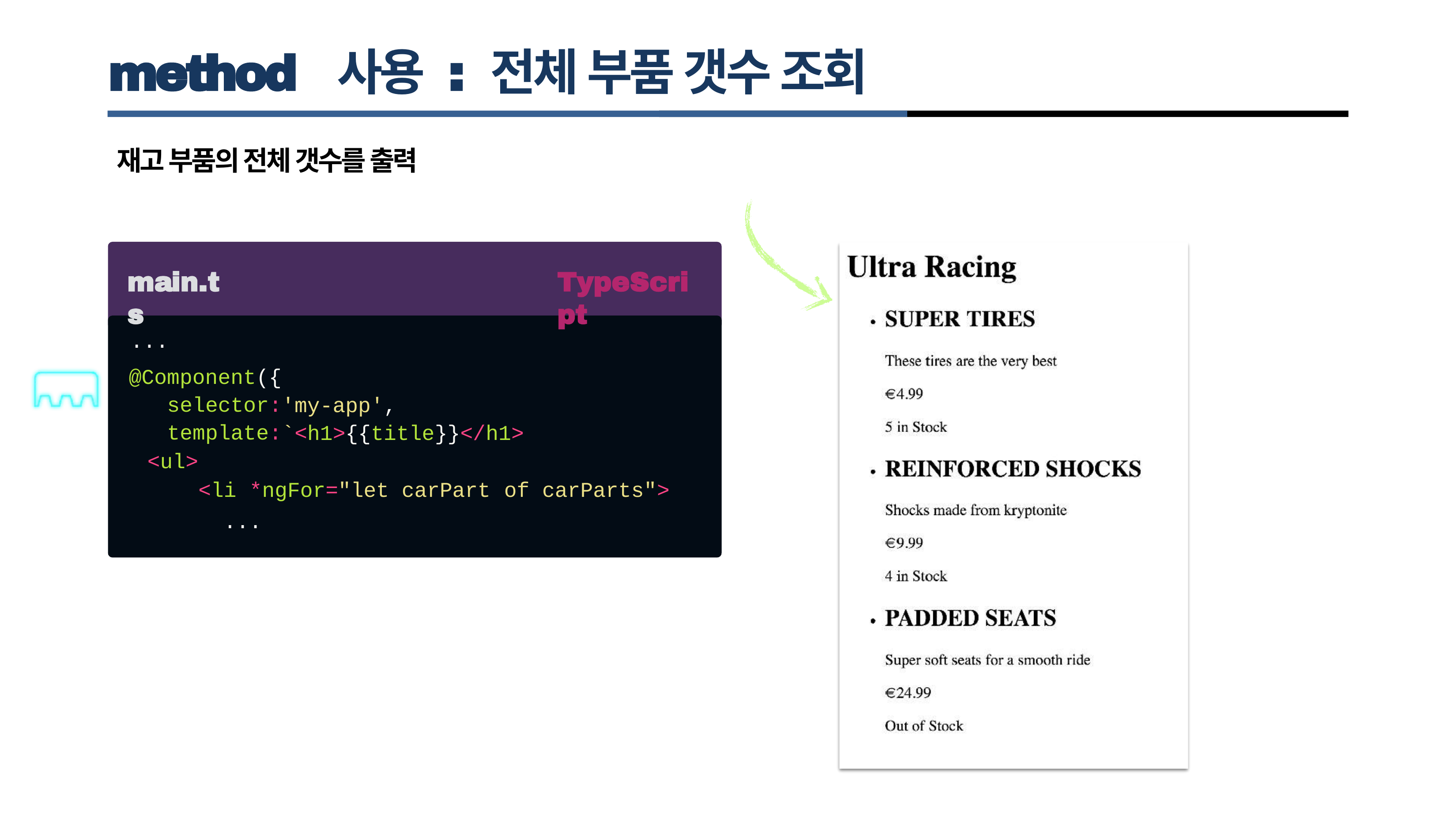

# method  사용 : 전체 부품 갯수 조회
재고 부품의 전체 갯수를 출력

main.ts
TypeScript

...
@Component({  selector:  template:
<ul>

'my-app',
`<h1>{{title}}</h1>
<li *ngFor="let carPart
of carParts">
...